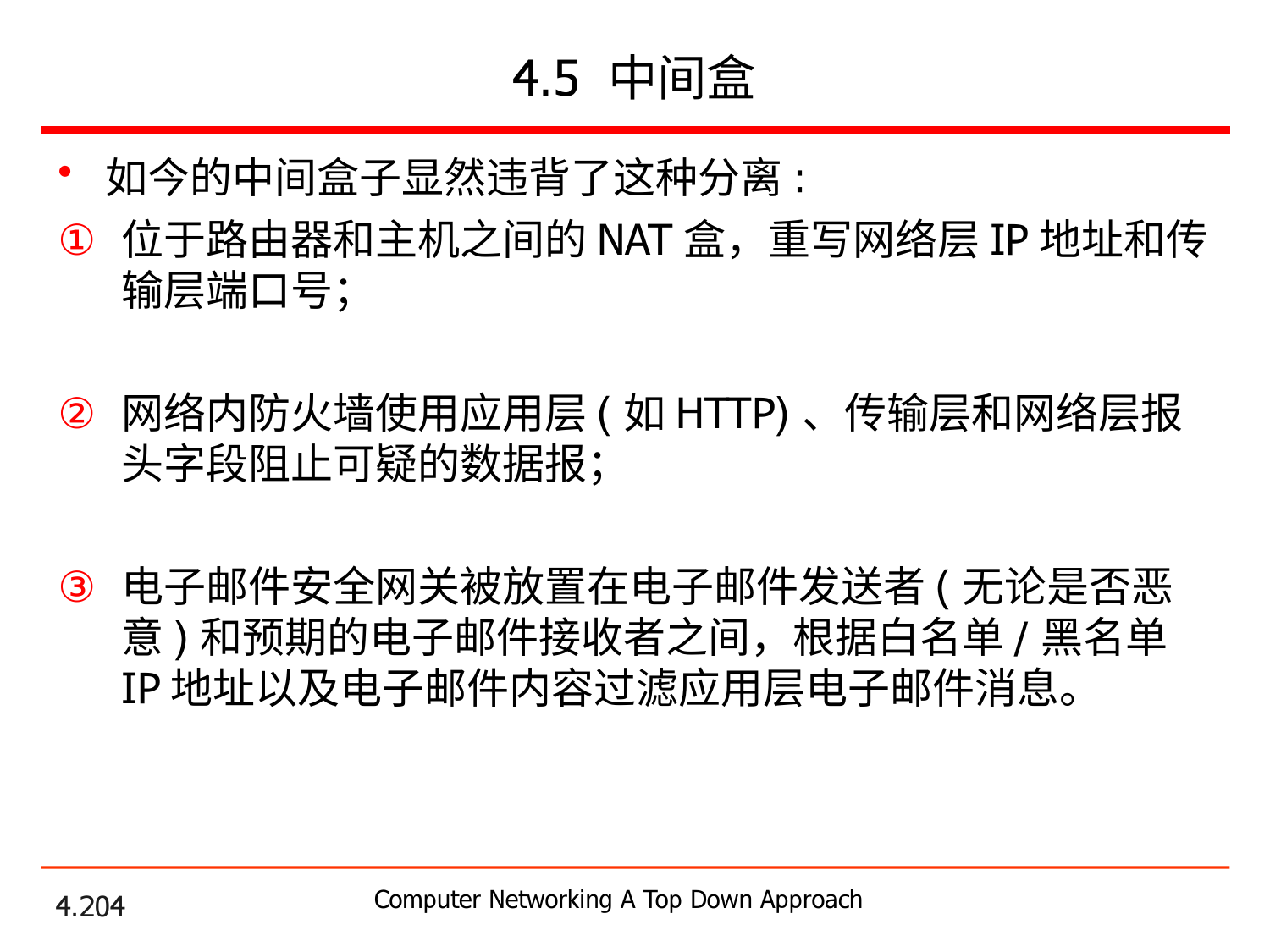

# 4.5 中间盒
如今的中间盒子显然违背了这种分离:
位于路由器和主机之间的NAT盒，重写网络层IP地址和传输层端口号；

网络内防火墙使用应用层(如HTTP)、传输层和网络层报头字段阻止可疑的数据报；

电子邮件安全网关被放置在电子邮件发送者(无论是否恶意)和预期的电子邮件接收者之间，根据白名单/黑名单IP地址以及电子邮件内容过滤应用层电子邮件消息。